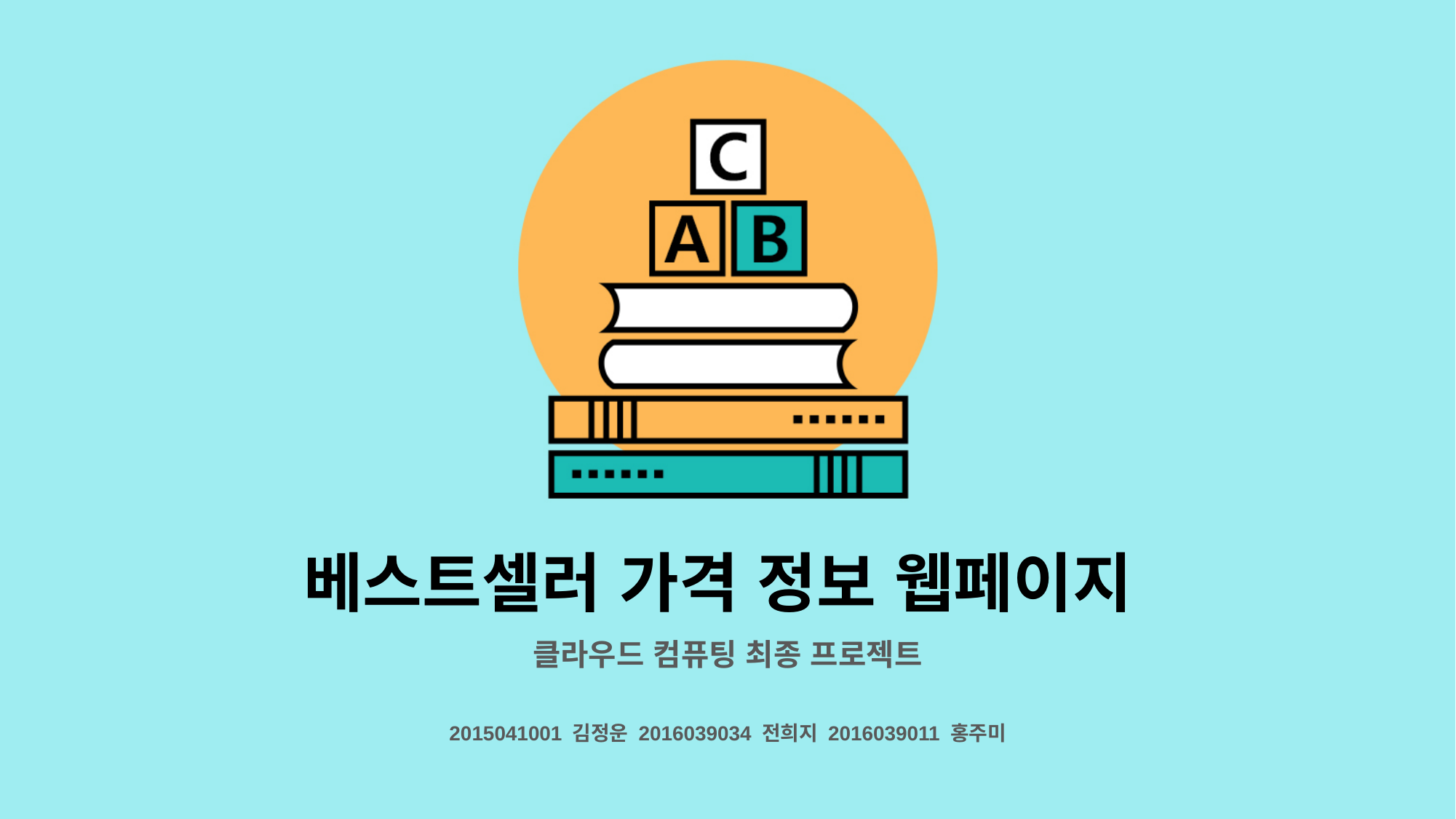

베스트셀러 가격 정보 웹페이지
클라우드 컴퓨팅 최종 프로젝트

2015041001 김정운 2016039034 전희지 2016039011 홍주미